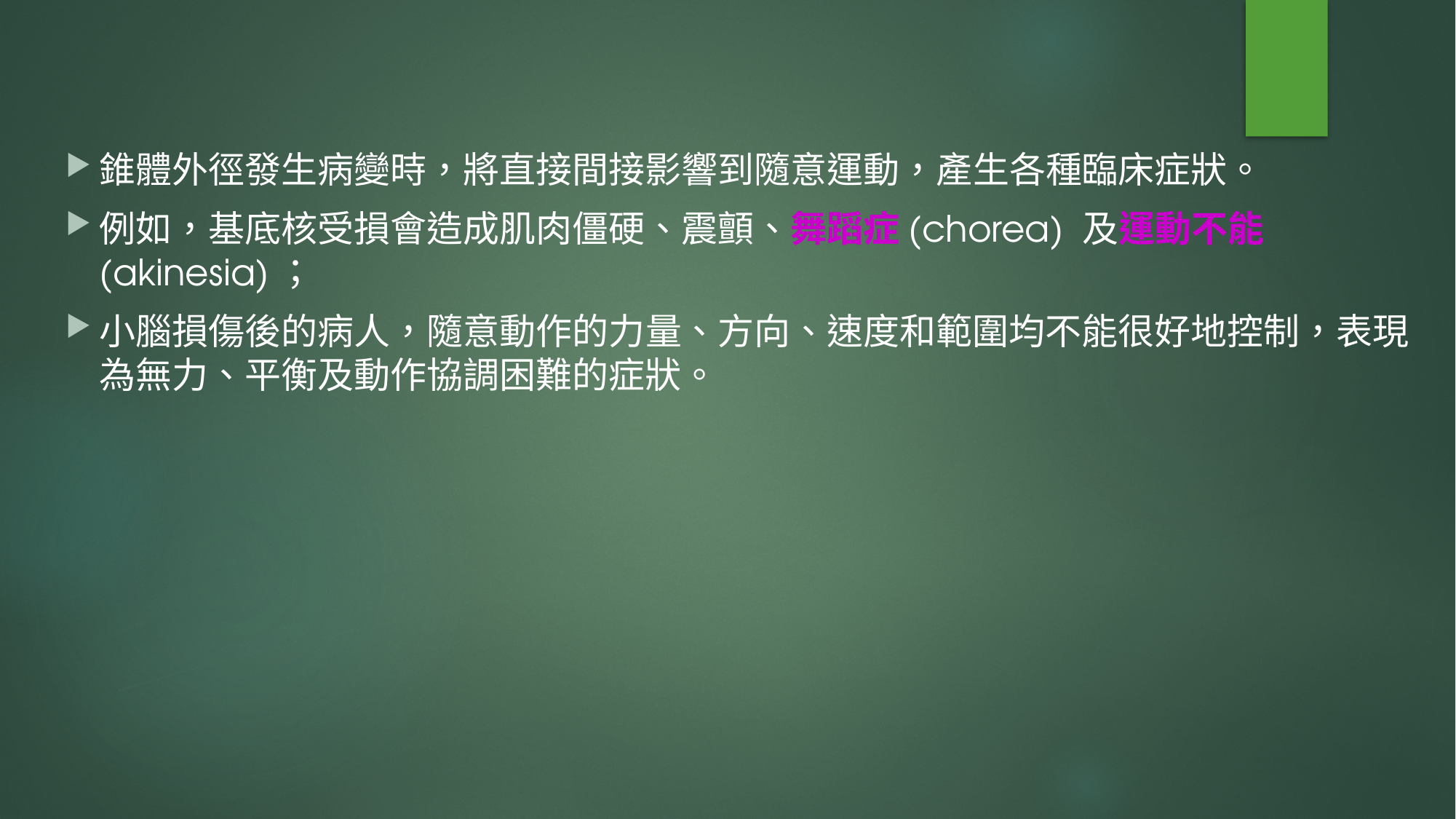

錐體外徑發生病變時，將直接間接影響到隨意運動，產生各種臨床症狀。
例如，基底核受損會造成肌肉僵硬、震顫、舞蹈症(chorea) 及運動不能(akinesia)；
小腦損傷後的病人，隨意動作的力量、方向、速度和範圍均不能很好地控制，表現為無力、平衡及動作協調困難的症狀。